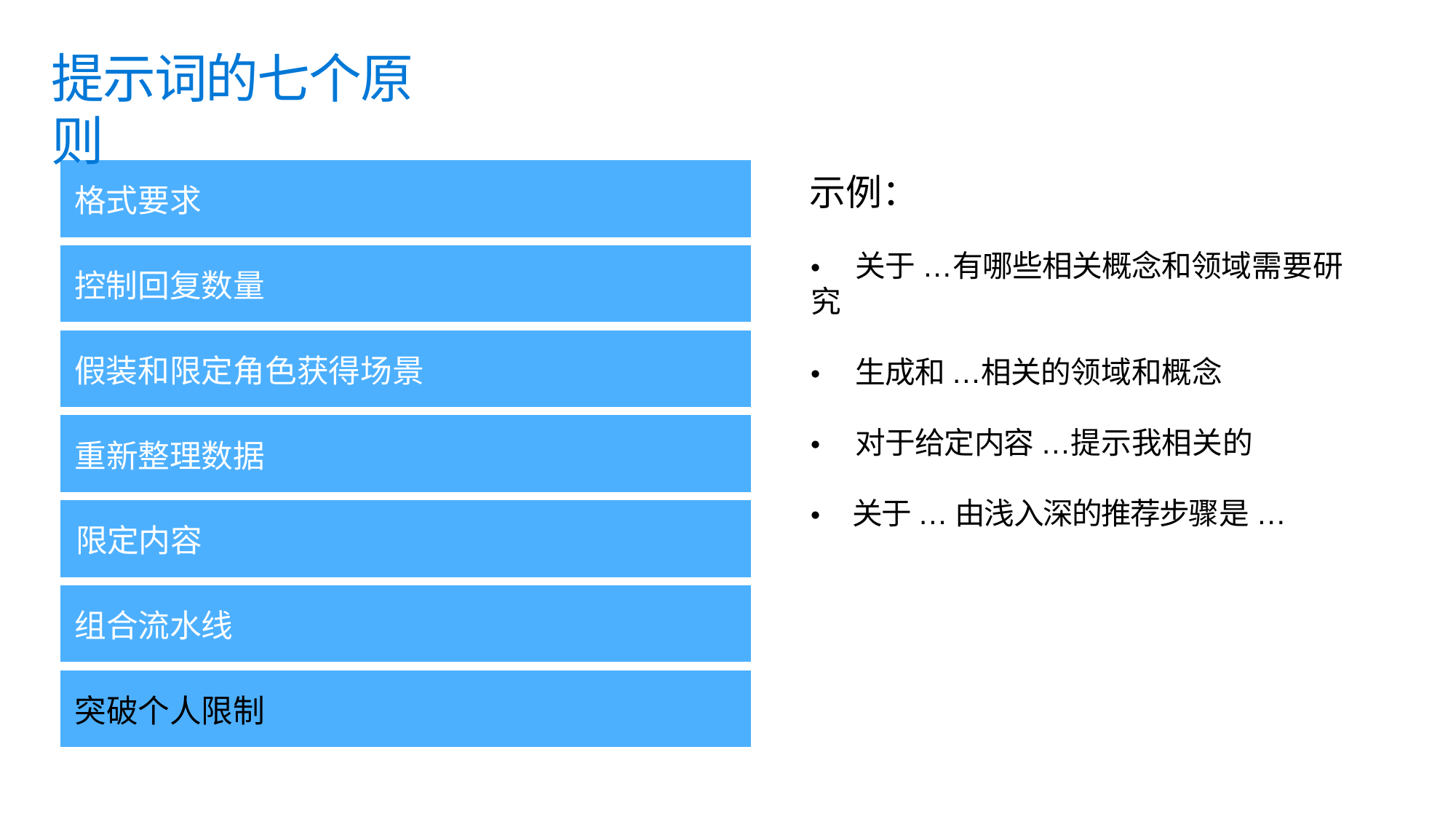

提示词的七个原则
| 格式要求 |
| --- |

示例：

•    关于 …有哪些相关概念和领域需要研究

•    生成和 …相关的领域和概念

•    对于给定内容 …提示我相关的

•    关于 … 由浅入深的推荐步骤是 …

| 控制回复数量 |
| --- |

| 假装和限定角色获得场景 |
| --- |

| 重新整理数据 |
| --- |

| 限定内容 |
| --- |

| 组合流水线 |
| --- |

| 突破个人限制 |
| --- |